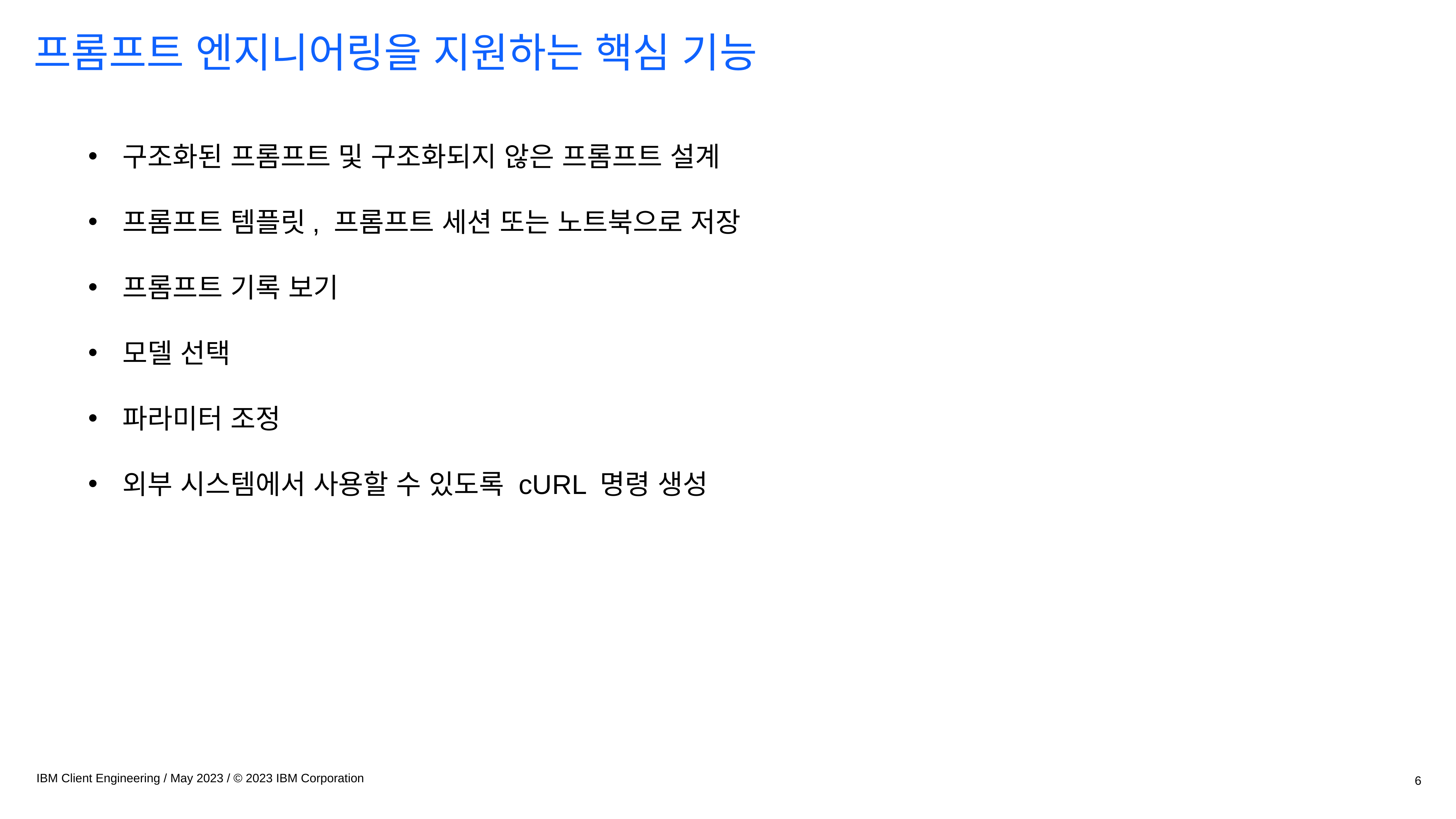

# 프롬프트 엔지니어링을 지원하는 핵심 기능
구조화된 프롬프트 및 구조화되지 않은 프롬프트 설계

프롬프트 템플릿, 프롬프트 세션 또는 노트북으로 저장

프롬프트 기록 보기

모델 선택

파라미터 조정

외부 시스템에서 사용할 수 있도록 cURL 명령 생성

IBM Client Engineering / May 2023 / © 2023 IBM Corporation
6